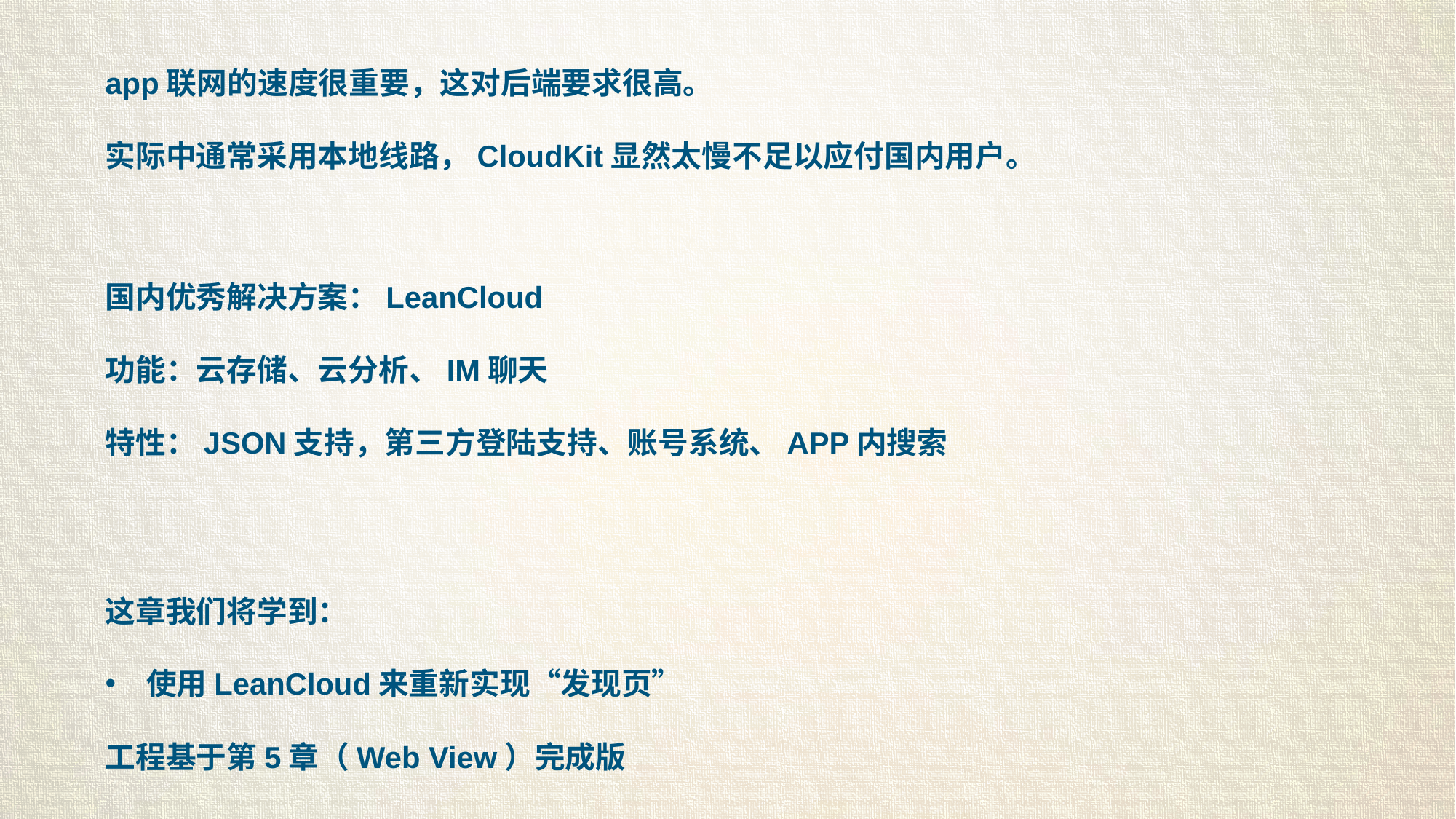

app联网的速度很重要，这对后端要求很高。

实际中通常采用本地线路，CloudKit显然太慢不足以应付国内用户。
国内优秀解决方案：LeanCloud

功能：云存储、云分析、IM聊天

特性：JSON支持，第三方登陆支持、账号系统、APP内搜索
这章我们将学到：

使用LeanCloud来重新实现“发现页”

工程基于第5章（Web View）完成版